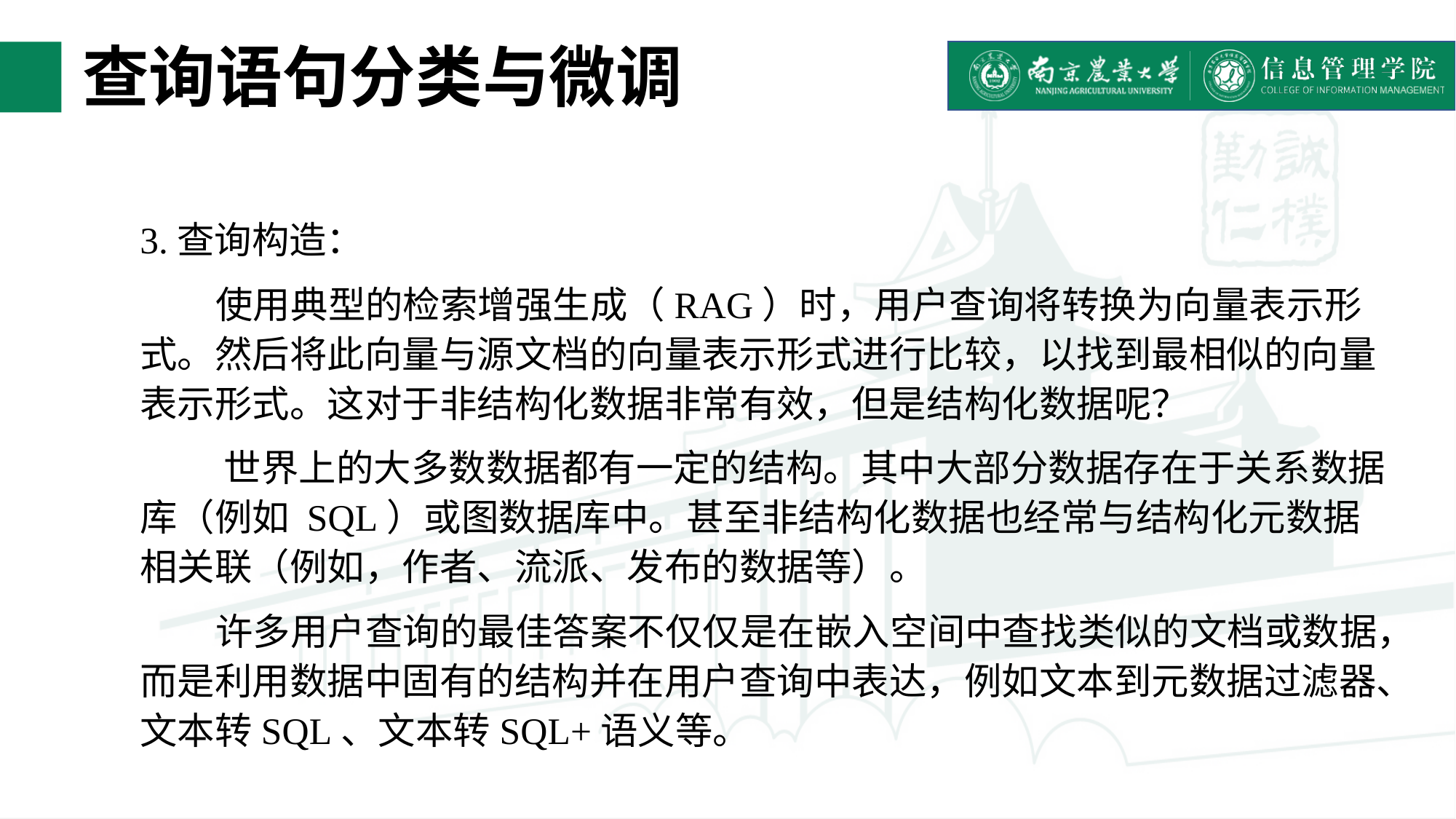

# 查询语句分类与微调
3.查询构造：
        使用典型的检索增强生成（RAG）时，用户查询将转换为向量表示形式。然后将此向量与源文档的向量表示形式进行比较，以找到最相似的向量表示形式。这对于非结构化数据非常有效，但是结构化数据呢？
         世界上的大多数数据都有一定的结构。其中大部分数据存在于关系数据库（例如 SQL）或图数据库中。甚至非结构化数据也经常与结构化元数据相关联（例如，作者、流派、发布的数据等）。
        许多用户查询的最佳答案不仅仅是在嵌入空间中查找类似的文档或数据，而是利用数据中固有的结构并在用户查询中表达，例如文本到元数据过滤器、文本转SQL、文本转SQL+语义等。